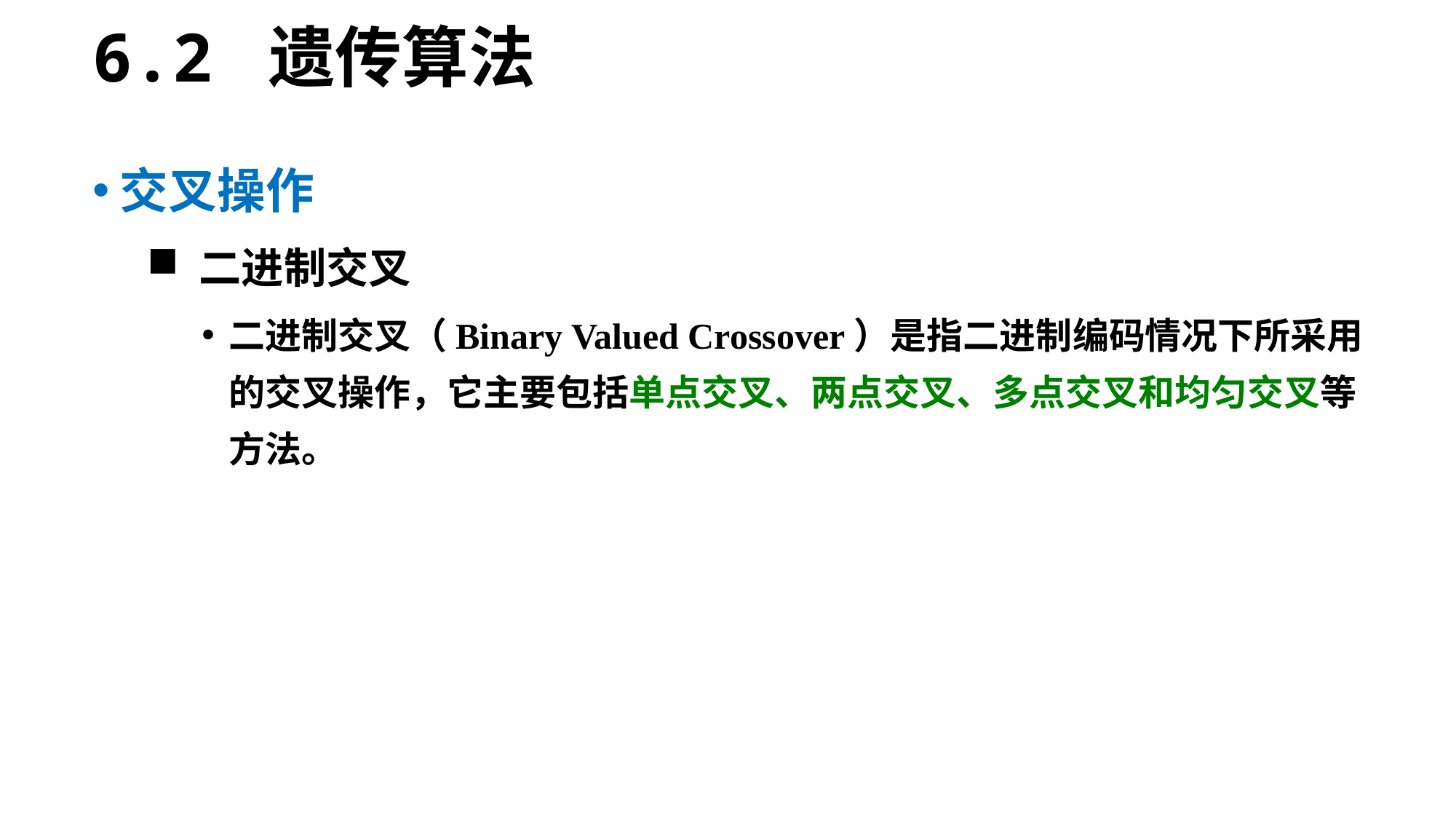

6.2 遗传算法
交叉操作
 二进制交叉
二进制交叉（Binary Valued Crossover）是指二进制编码情况下所采用的交叉操作，它主要包括单点交叉、两点交叉、多点交叉和均匀交叉等方法。